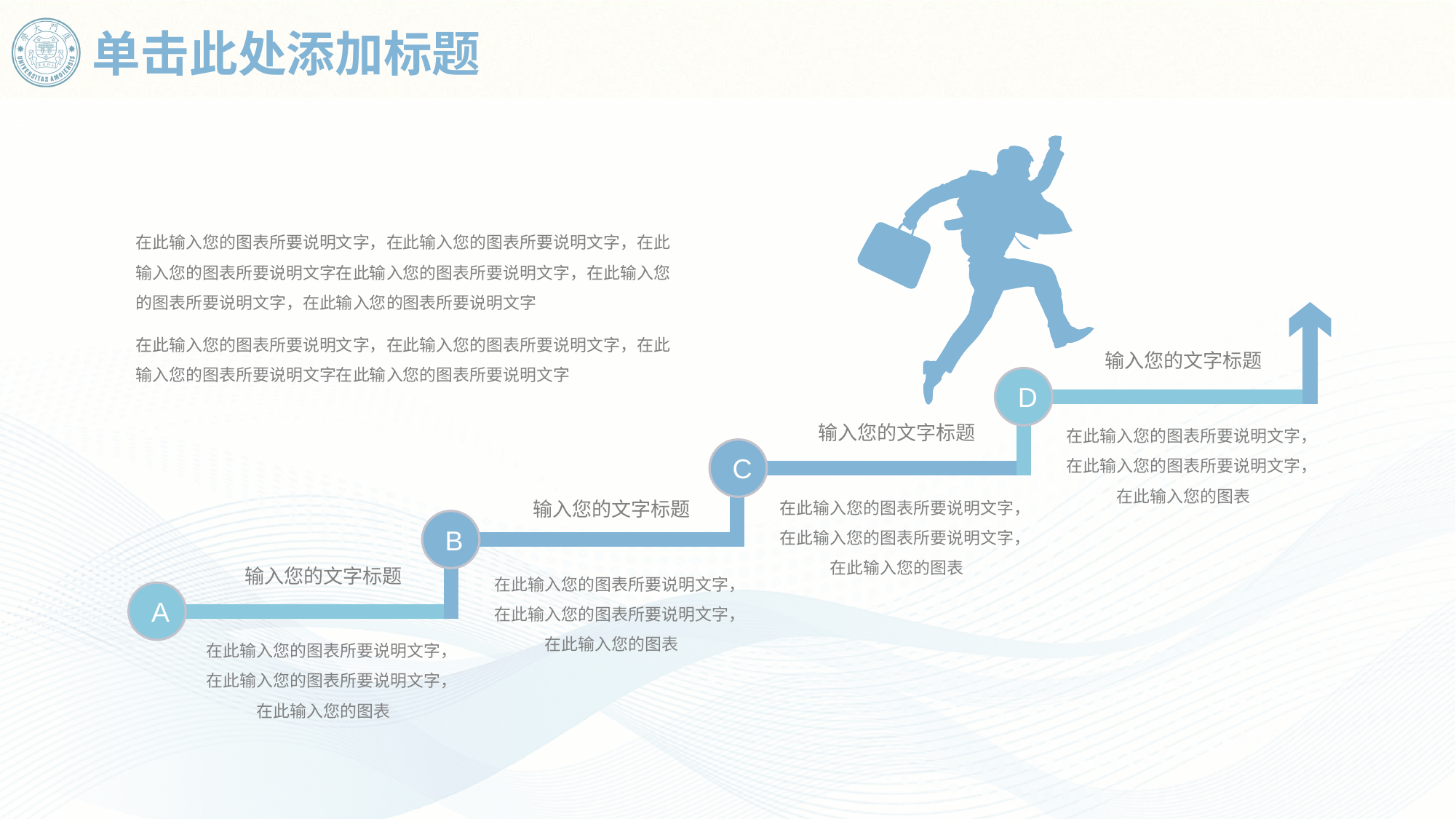

# 单击此处添加标题

在此输入您的图表所要说明文字，在此输入您的图表所要说明文字，在此输入您的图表所要说明文字在此输入您的图表所要说明文字，在此输入您的图表所要说明文字，在此输入您的图表所要说明文字
在此输入您的图表所要说明文字，在此输入您的图表所要说明文字，在此输入您的图表所要说明文字在此输入您的图表所要说明文字

输入您的文字标题

在此输入您的图表所要说明文字，在此输入您的图表所要说明文字，在此输入您的图表
D

输入您的文字标题

在此输入您的图表所要说明文字，在此输入您的图表所要说明文字，在此输入您的图表

C

输入您的文字标题

在此输入您的图表所要说明文字，在此输入您的图表所要说明文字，在此输入您的图表

B

输入您的文字标题

在此输入您的图表所要说明文字，在此输入您的图表所要说明文字，在此输入您的图表

A